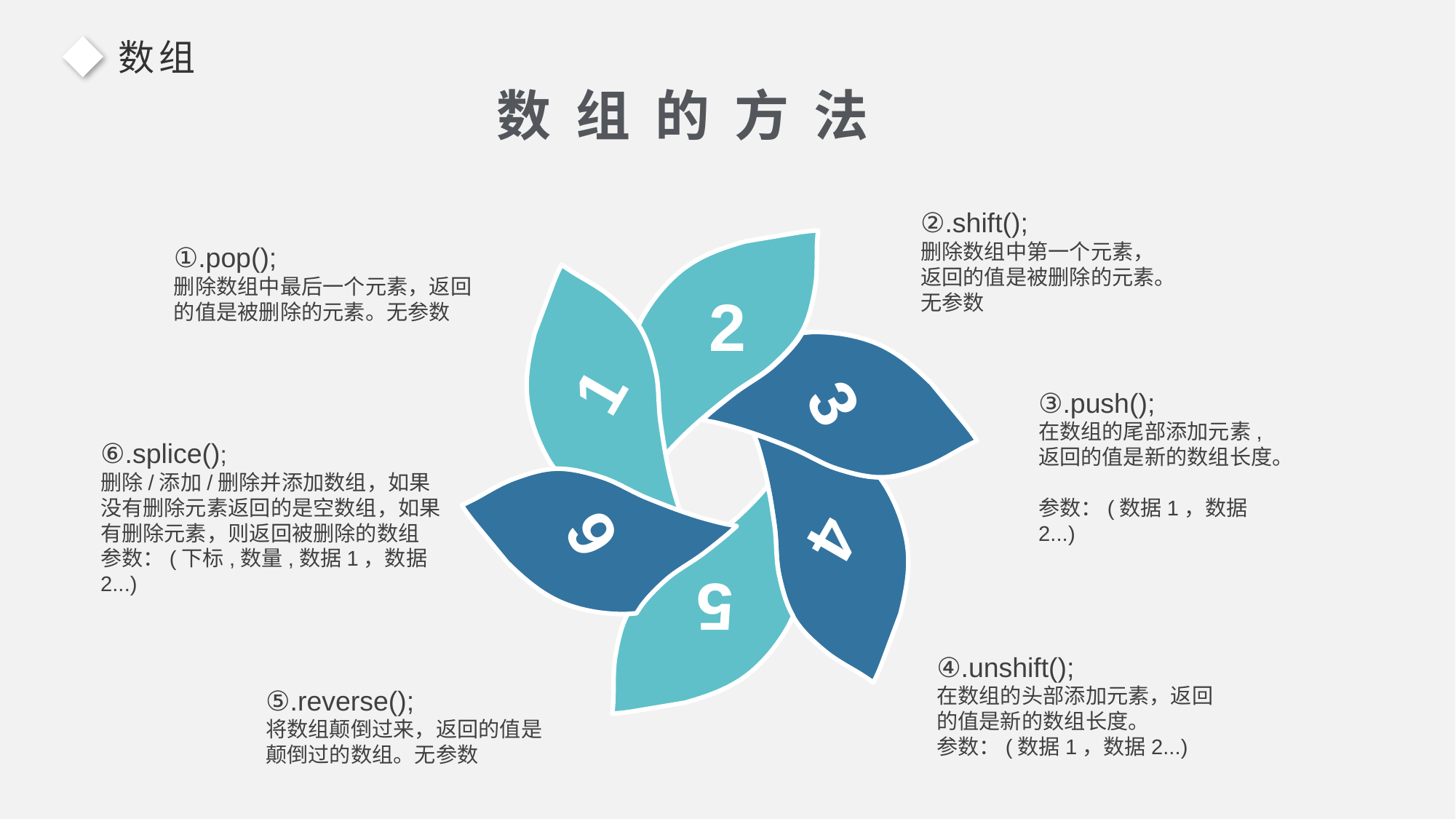

数组

数  组  的  方  法
②.shift();
删除数组中第一个元素，返回的值是被删除的元素。无参数
2
①.pop();
删除数组中最后一个元素，返回的值是被删除的元素。无参数
1
3
③.push();
在数组的尾部添加元素,返回的值是新的数组长度。
参数：(数据1，数据2...)
5
⑤.reverse();
将数组颠倒过来，返回的值是颠倒过的数组。无参数
4
④.unshift();
在数组的头部添加元素，返回的值是新的数组长度。
参数：(数据1，数据2...)
6
⑥.splice();
删除/添加/删除并添加数组，如果没有删除元素返回的是空数组，如果有删除元素，则返回被删除的数组
参数：(下标,数量,数据1，数据2...)